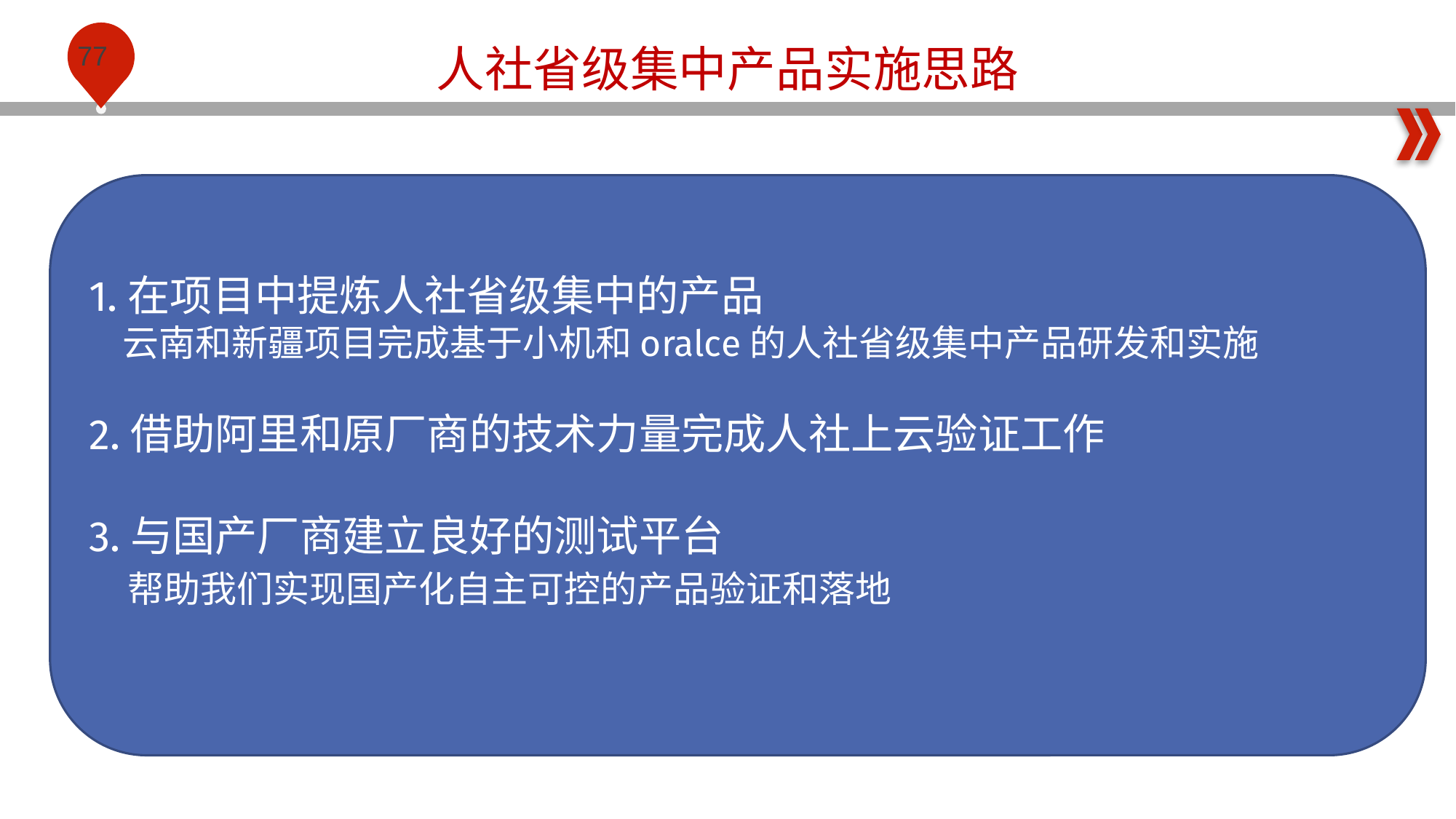

人社省级集中产品实施思路
1.在项目中提炼人社省级集中的产品
   云南和新疆项目完成基于小机和oralce的人社省级集中产品研发和实施

2.借助阿里和原厂商的技术力量完成人社上云验证工作

3.与国产厂商建立良好的测试平台
   帮助我们实现国产化自主可控的产品验证和落地